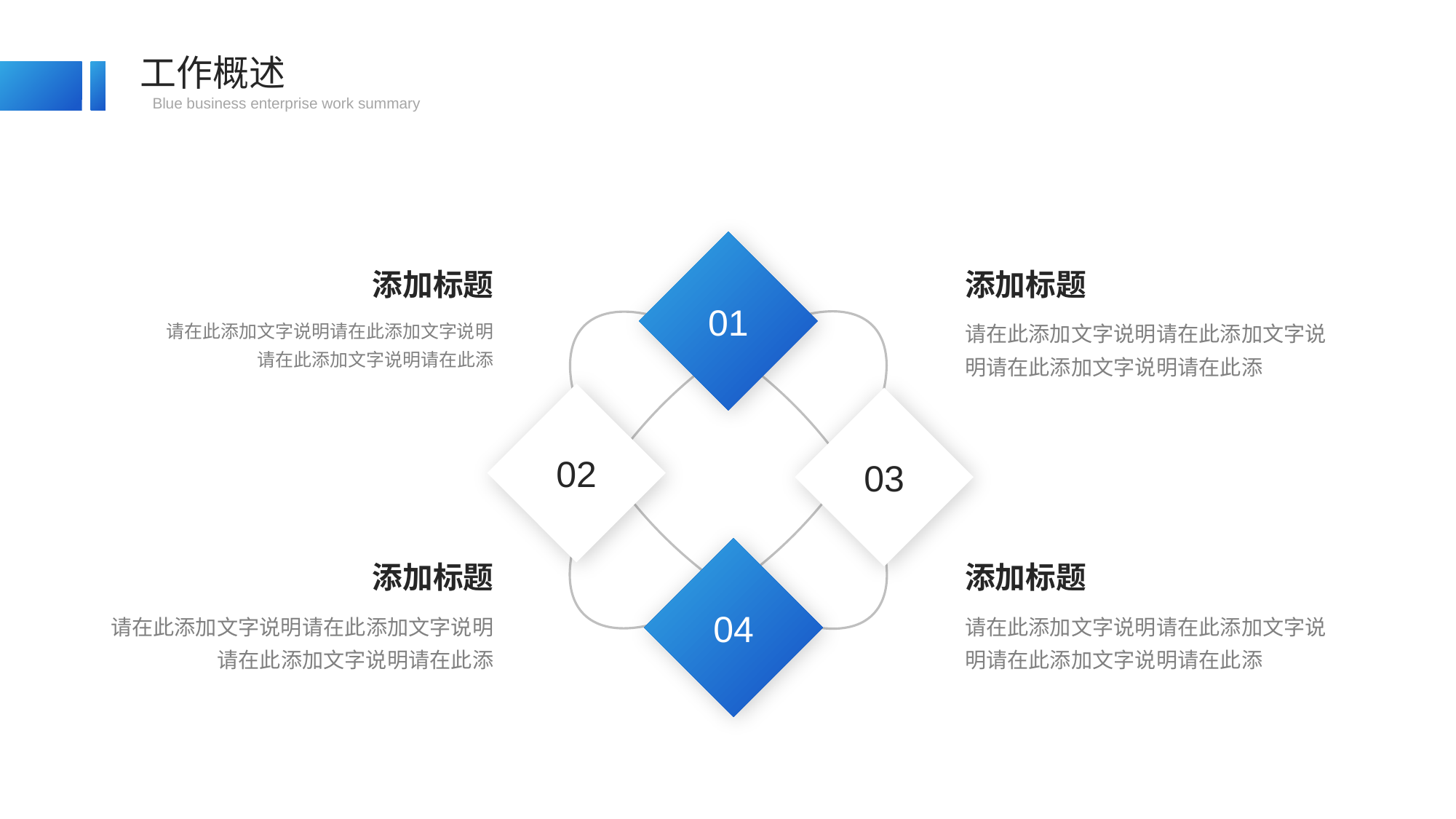

工作概述
Blue business enterprise work summary
01

02
03
04
添加标题
请在此添加文字说明请在此添加文字说明
请在此添加文字说明请在此添
添加标题
请在此添加文字说明请在此添加文字说明请在此添加文字说明请在此添
添加标题
请在此添加文字说明请在此添加文字说明请在此添加文字说明请在此添
添加标题
请在此添加文字说明请在此添加文字说明请在此添加文字说明请在此添